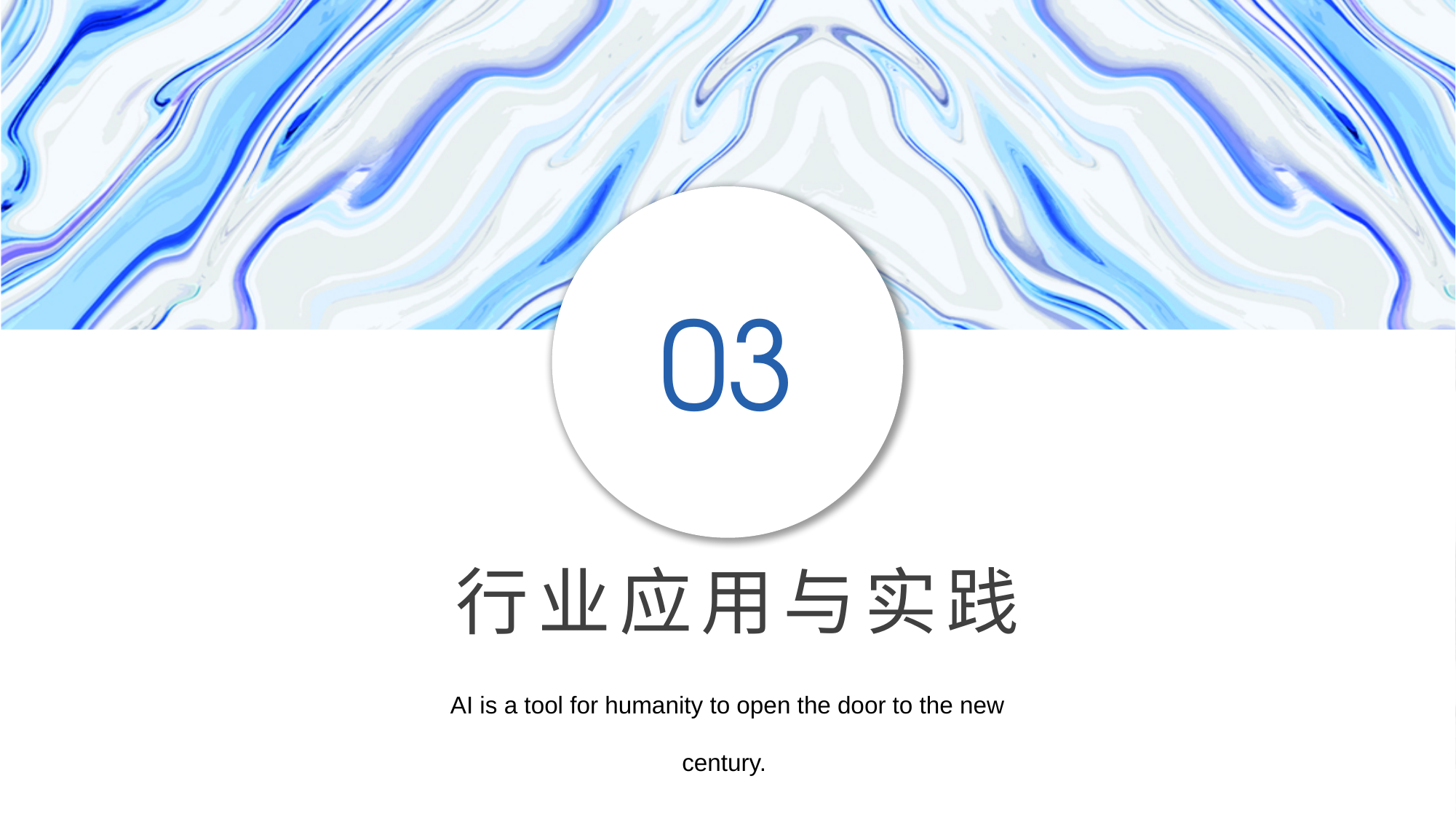

03

行业应用与实践
AI is a tool for humanity to open the door to the new century.